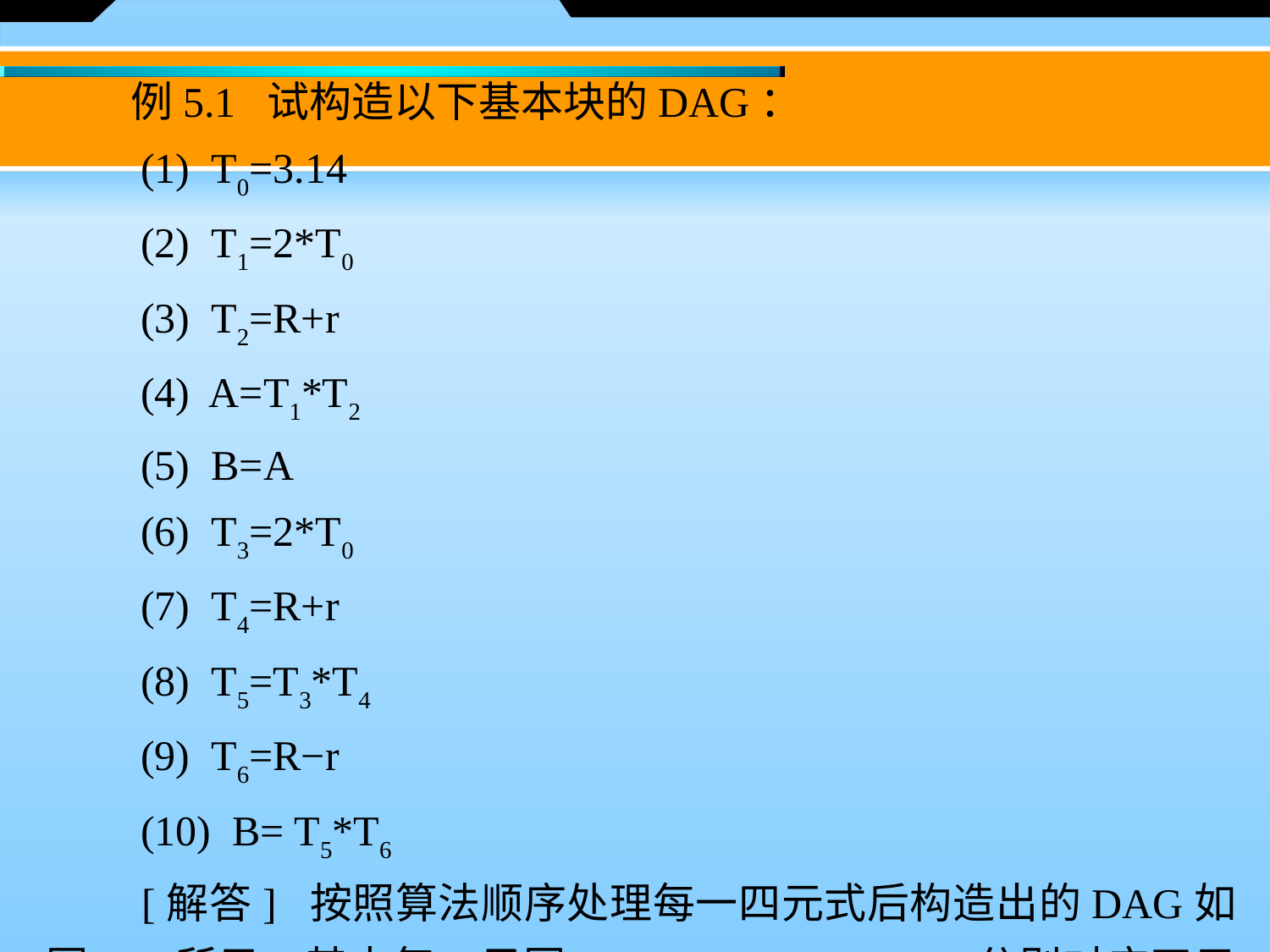

例5.1  试构造以下基本块的DAG：
　　(1)  T0=3.14
　　(2)  T1=2*T0
　　(3)  T2=R+r
　　(4)  A=T1*T2
　　(5)  B=A
　　(6)  T3=2*T0
　　(7)  T4=R+r
　　(8)  T5=T3*T4
　　(9)  T6=R−r
　　(10)  B= T5*T6
　　[解答]  按照算法顺序处理每一四元式后构造出的DAG如图5–2所示，其中每一子图(1)、(2)、…、(10)分别对应四元式(1)～(10)的DAG构造。